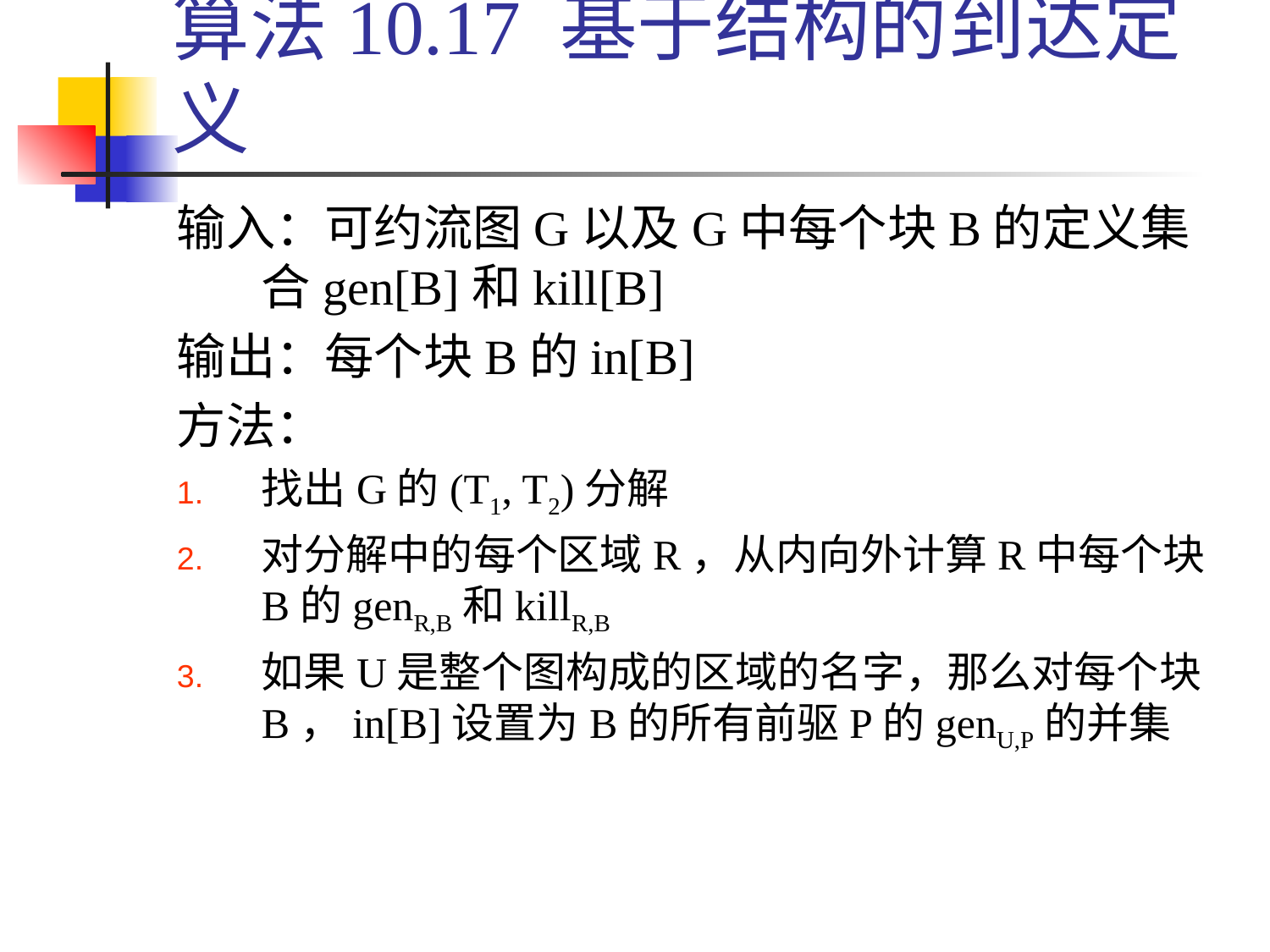

# 算法10.17 基于结构的到达定义
输入：可约流图G以及G中每个块B的定义集合gen[B]和kill[B]
输出：每个块B的in[B]
方法：
找出G的(T1, T2)分解
对分解中的每个区域R，从内向外计算R中每个块B的genR,B和killR,B
如果U是整个图构成的区域的名字，那么对每个块B，in[B]设置为B的所有前驱P的genU,P的并集